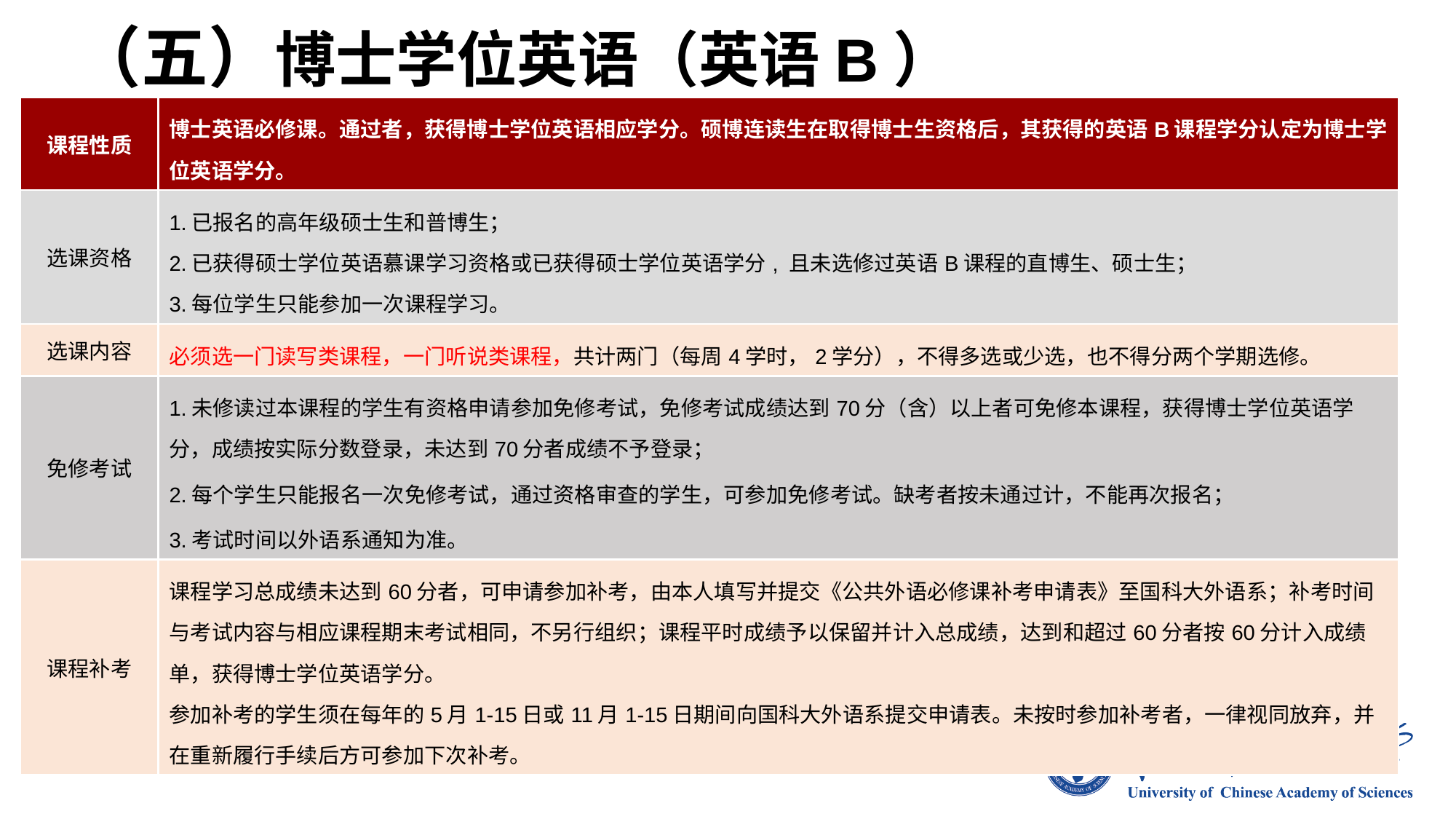

# （五）博士学位英语（英语B）
| 课程性质 | 博士英语必修课。通过者，获得博士学位英语相应学分。硕博连读生在取得博士生资格后，其获得的英语B课程学分认定为博士学位英语学分。 |
| --- | --- |
| 选课资格 | 1.已报名的高年级硕士生和普博生； 2.已获得硕士学位英语慕课学习资格或已获得硕士学位英语学分, 且未选修过英语B课程的直博生、硕士生； 3.每位学生只能参加一次课程学习。 |
| 选课内容 | 必须选一门读写类课程，一门听说类课程，共计两门（每周4学时，2学分），不得多选或少选，也不得分两个学期选修。 |
| 免修考试 | 1.未修读过本课程的学生有资格申请参加免修考试，免修考试成绩达到70分（含）以上者可免修本课程，获得博士学位英语学分，成绩按实际分数登录，未达到70分者成绩不予登录； 2.每个学生只能报名一次免修考试，通过资格审查的学生，可参加免修考试。缺考者按未通过计，不能再次报名； 3.考试时间以外语系通知为准。 |
| 课程补考 | 课程学习总成绩未达到60分者，可申请参加补考，由本人填写并提交《公共外语必修课补考申请表》至国科大外语系；补考时间与考试内容与相应课程期末考试相同，不另行组织；课程平时成绩予以保留并计入总成绩，达到和超过60分者按60分计入成绩单，获得博士学位英语学分。 参加补考的学生须在每年的5月1-15日或11月1-15日期间向国科大外语系提交申请表。未按时参加补考者，一律视同放弃，并在重新履行手续后方可参加下次补考。 |